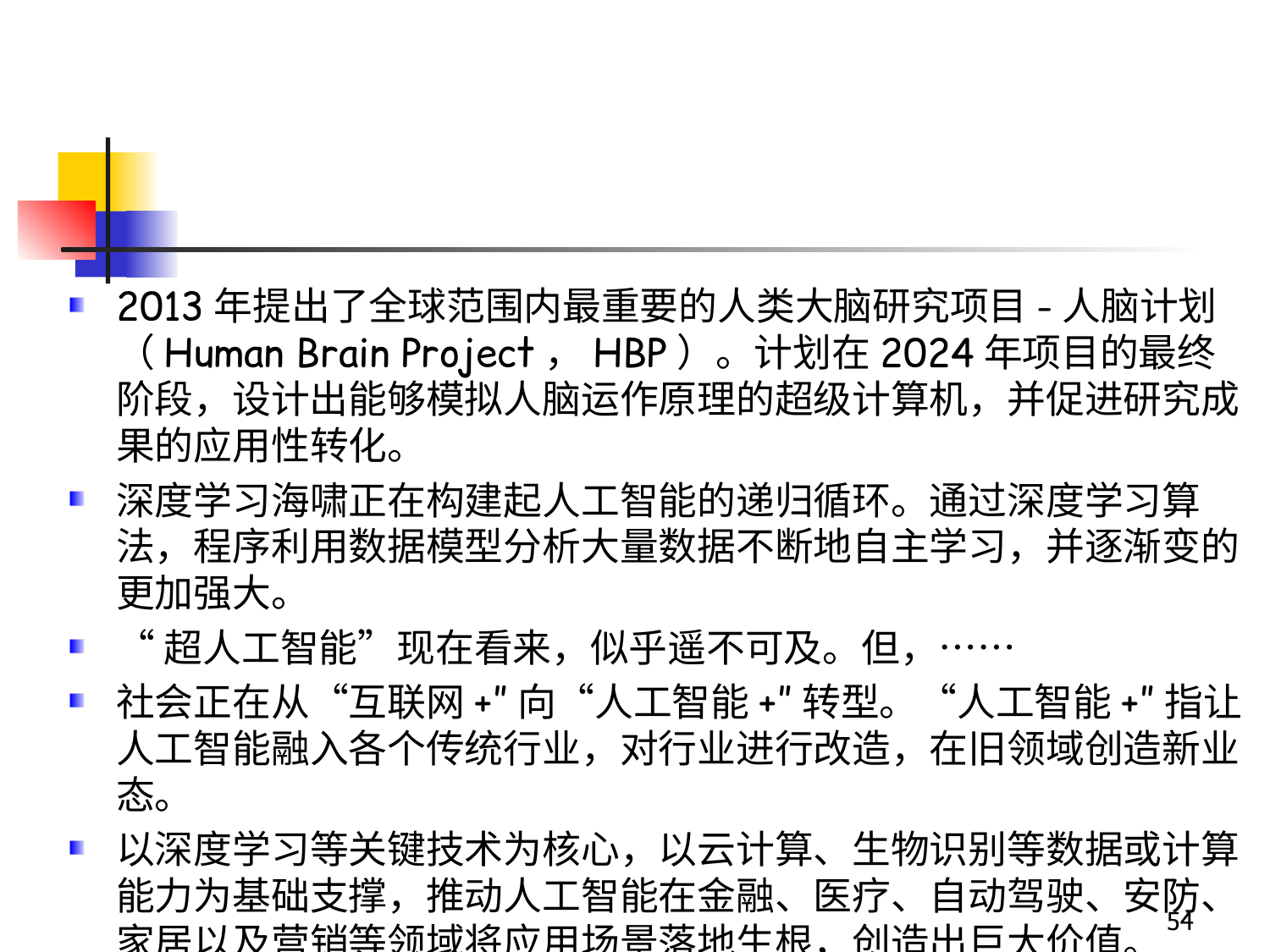

#
2013年提出了全球范围内最重要的人类大脑研究项目-人脑计划（Human Brain Project，HBP）。计划在2024年项目的最终阶段，设计出能够模拟人脑运作原理的超级计算机，并促进研究成果的应用性转化。
深度学习海啸正在构建起人工智能的递归循环。通过深度学习算法，程序利用数据模型分析大量数据不断地自主学习，并逐渐变的更加强大。
“超人工智能”现在看来，似乎遥不可及。但，……
社会正在从“互联网+”向“人工智能+”转型。“人工智能+”指让人工智能融入各个传统行业，对行业进行改造，在旧领域创造新业态。
以深度学习等关键技术为核心，以云计算、生物识别等数据或计算能力为基础支撑，推动人工智能在金融、医疗、自动驾驶、安防、家居以及营销等领域将应用场景落地生根，创造出巨大价值。
54